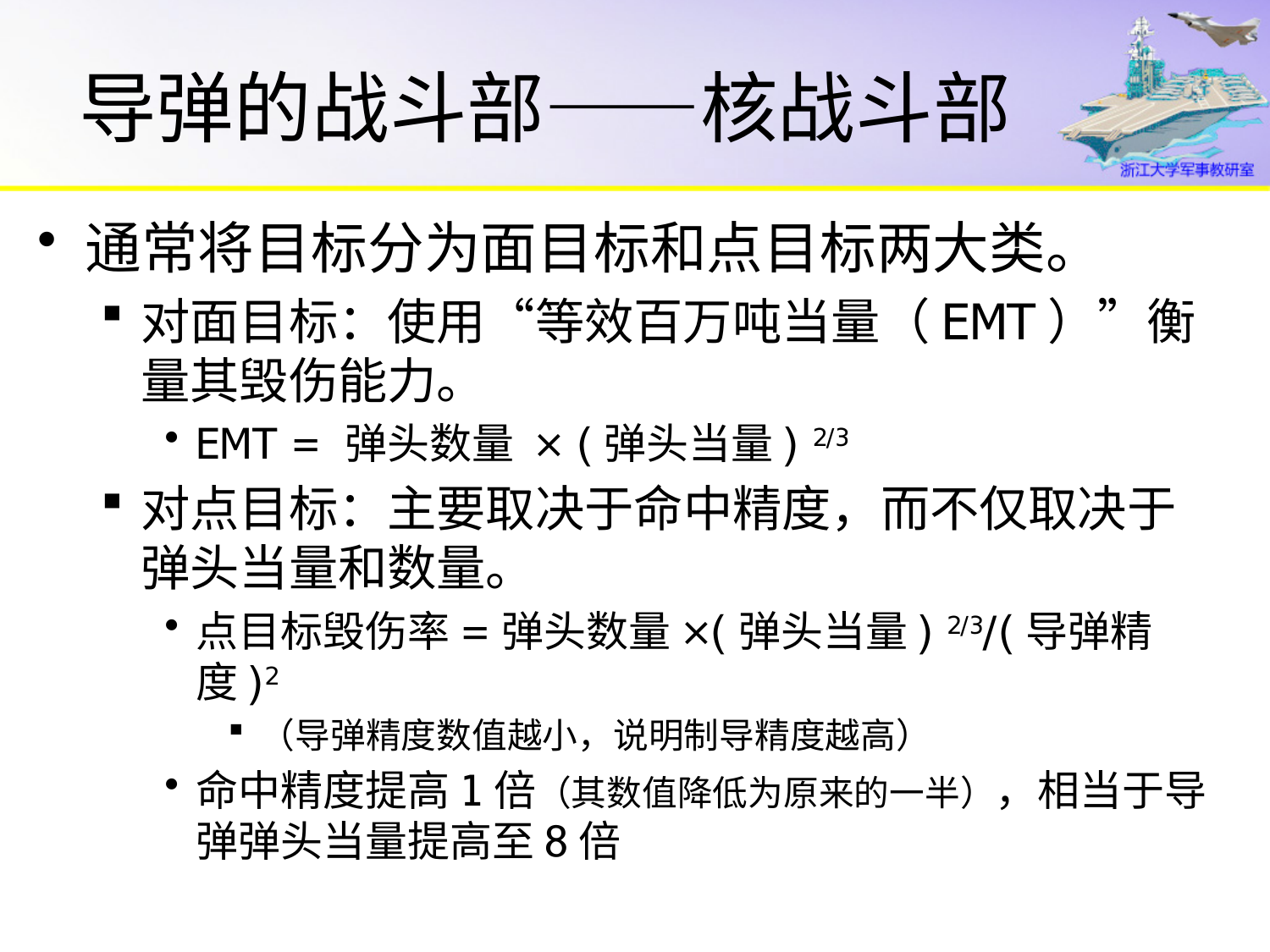

# 导弹的战斗部——核战斗部
通常将目标分为面目标和点目标两大类。
对面目标：使用“等效百万吨当量（EMT）”衡量其毁伤能力。
EMT = 弹头数量 × (弹头当量) 2/3
对点目标：主要取决于命中精度，而不仅取决于弹头当量和数量。
点目标毁伤率=弹头数量×(弹头当量) 2/3/(导弹精度)2
（导弹精度数值越小，说明制导精度越高）
命中精度提高1倍（其数值降低为原来的一半），相当于导弹弹头当量提高至8倍